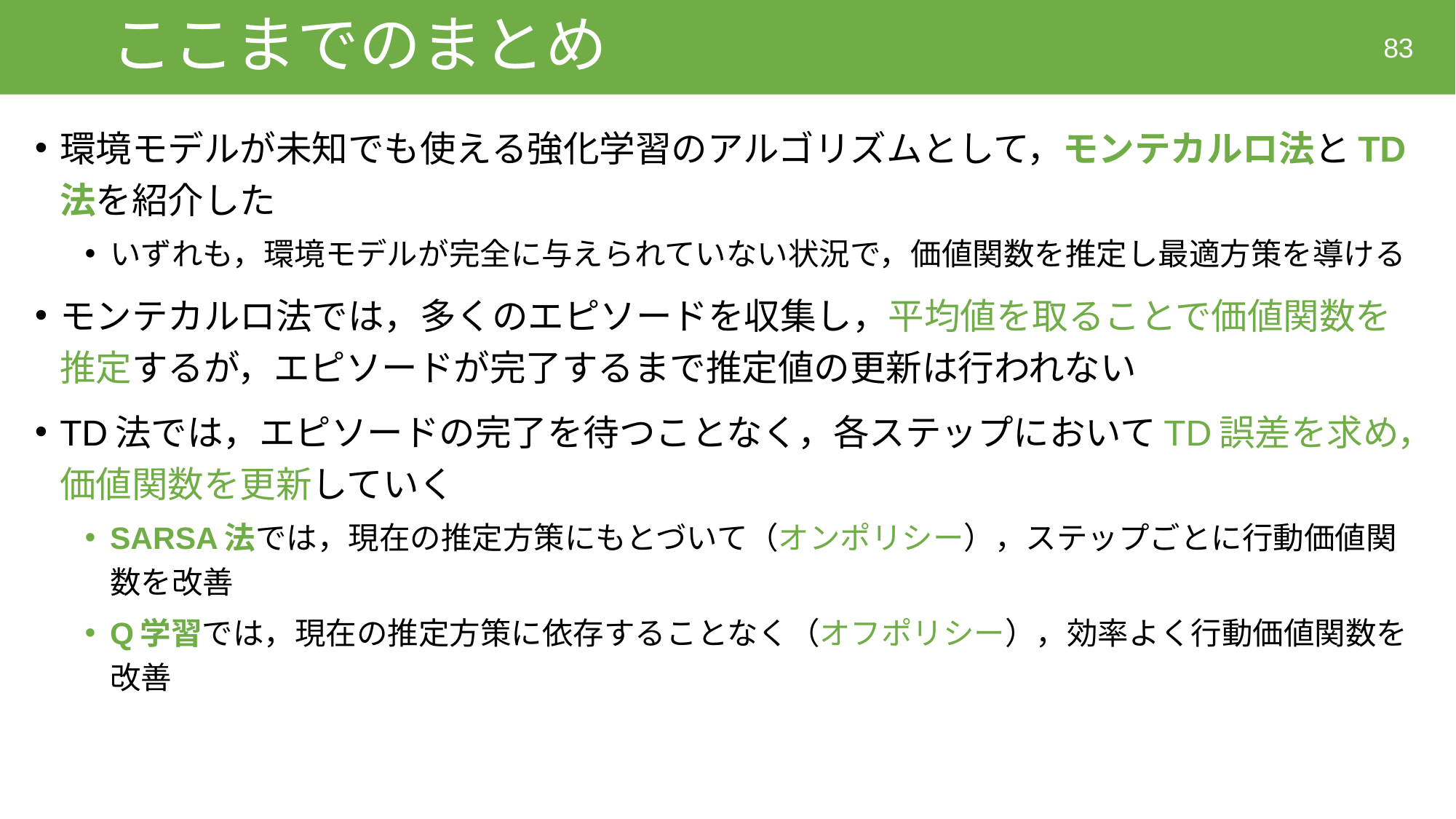

# ここまでのまとめ
83
環境モデルが未知でも使える強化学習のアルゴリズムとして，モンテカルロ法とTD法を紹介した
いずれも，環境モデルが完全に与えられていない状況で，価値関数を推定し最適方策を導ける
モンテカルロ法では，多くのエピソードを収集し，平均値を取ることで価値関数を推定するが，エピソードが完了するまで推定値の更新は行われない
TD法では，エピソードの完了を待つことなく，各ステップにおいてTD誤差を求め，価値関数を更新していく
SARSA法では，現在の推定方策にもとづいて（オンポリシー），ステップごとに行動価値関数を改善
Q学習では，現在の推定方策に依存することなく（オフポリシー），効率よく行動価値関数を改善